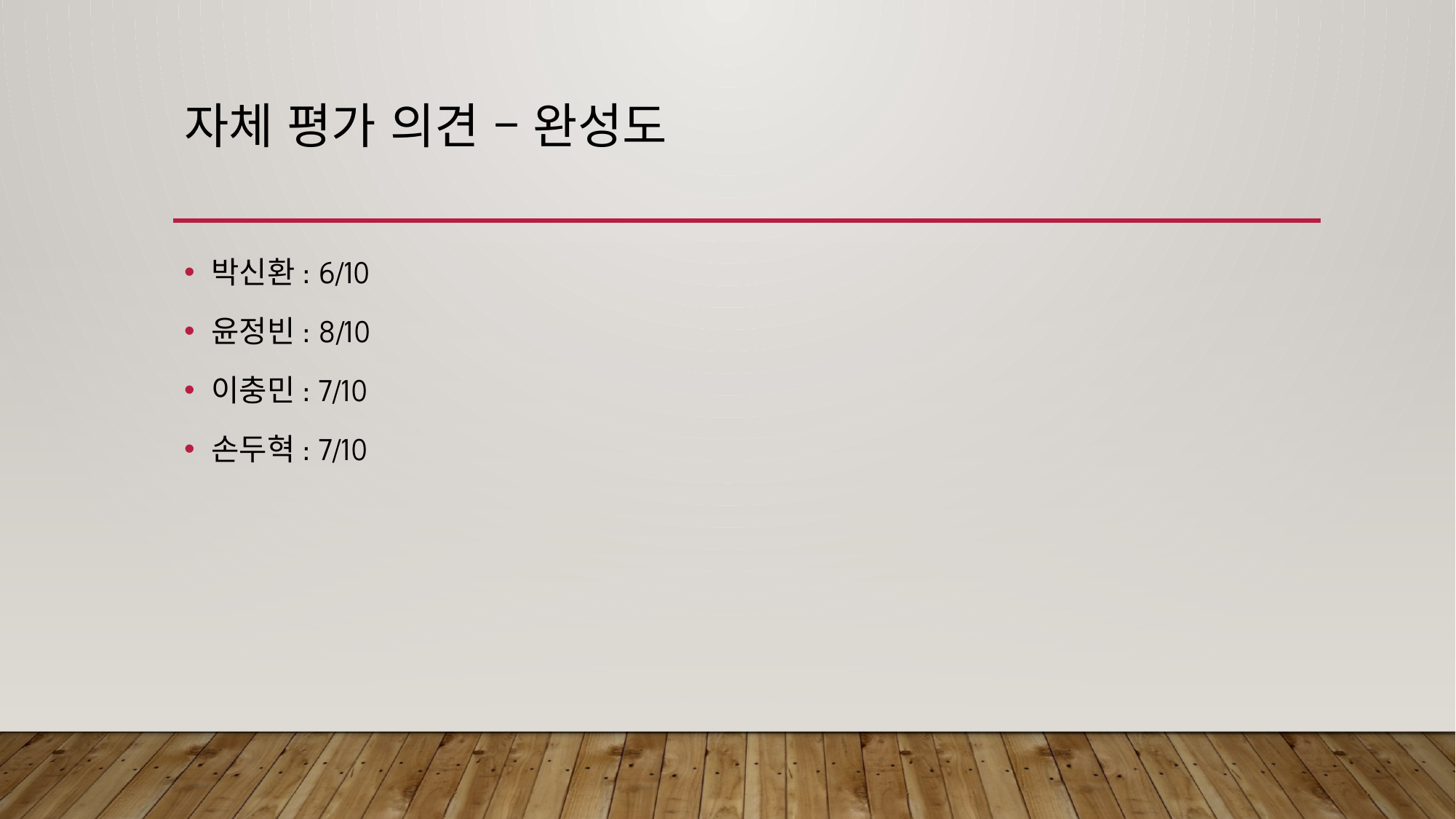

# 자체 평가 의견 – 완성도
박신환: 6/10
윤정빈: 8/10
이충민: 7/10
손두혁: 7/10